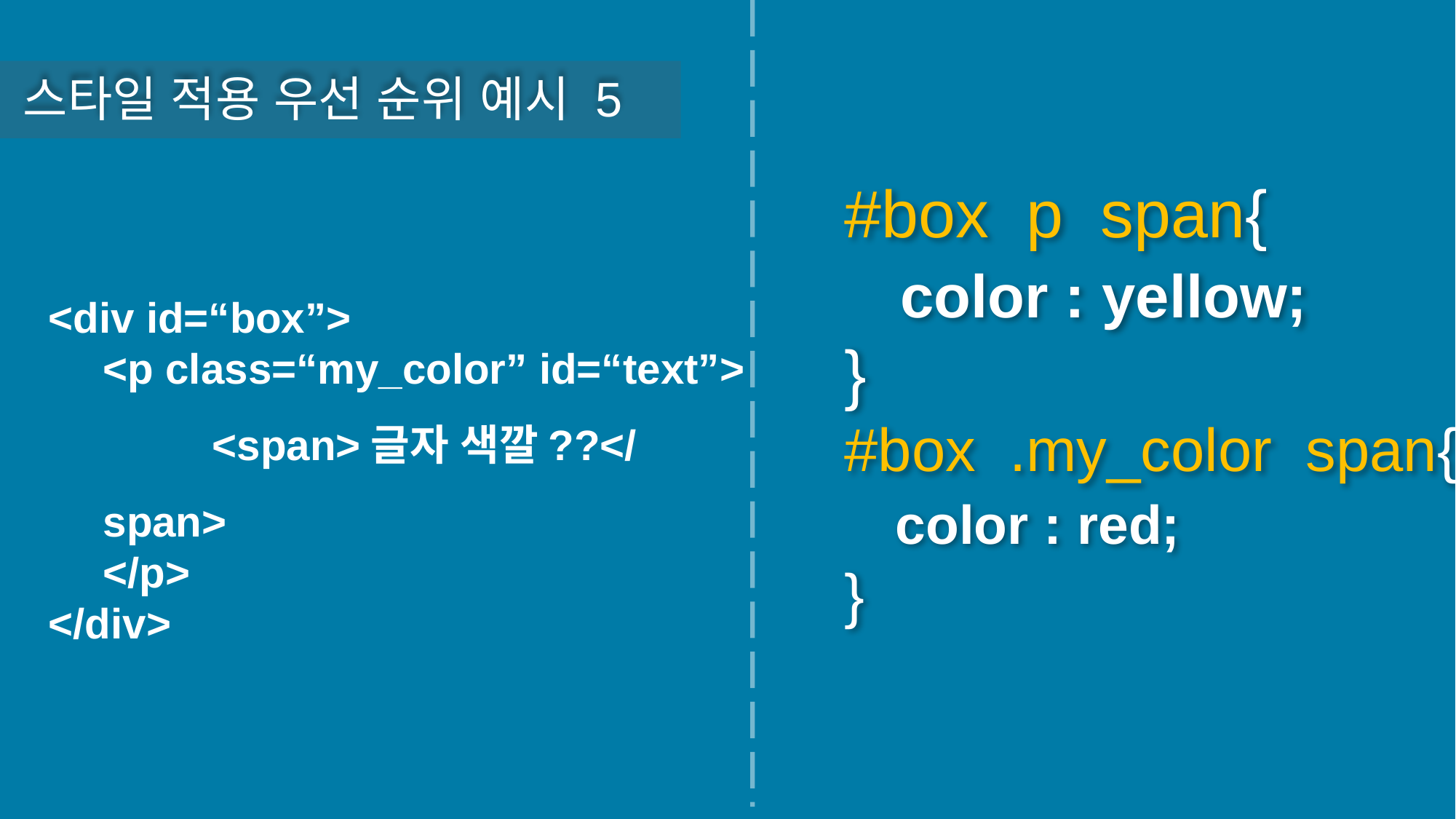

스타일 적용 우선 순위 예시 5
#box  p  span{
   color : yellow;
}
#box  .my_color  span{
   color : red;
}
<div id=“box”>
<p class=“my_color” id=“text”>
	<span>글자 색깔??</span>
</p>
</div>